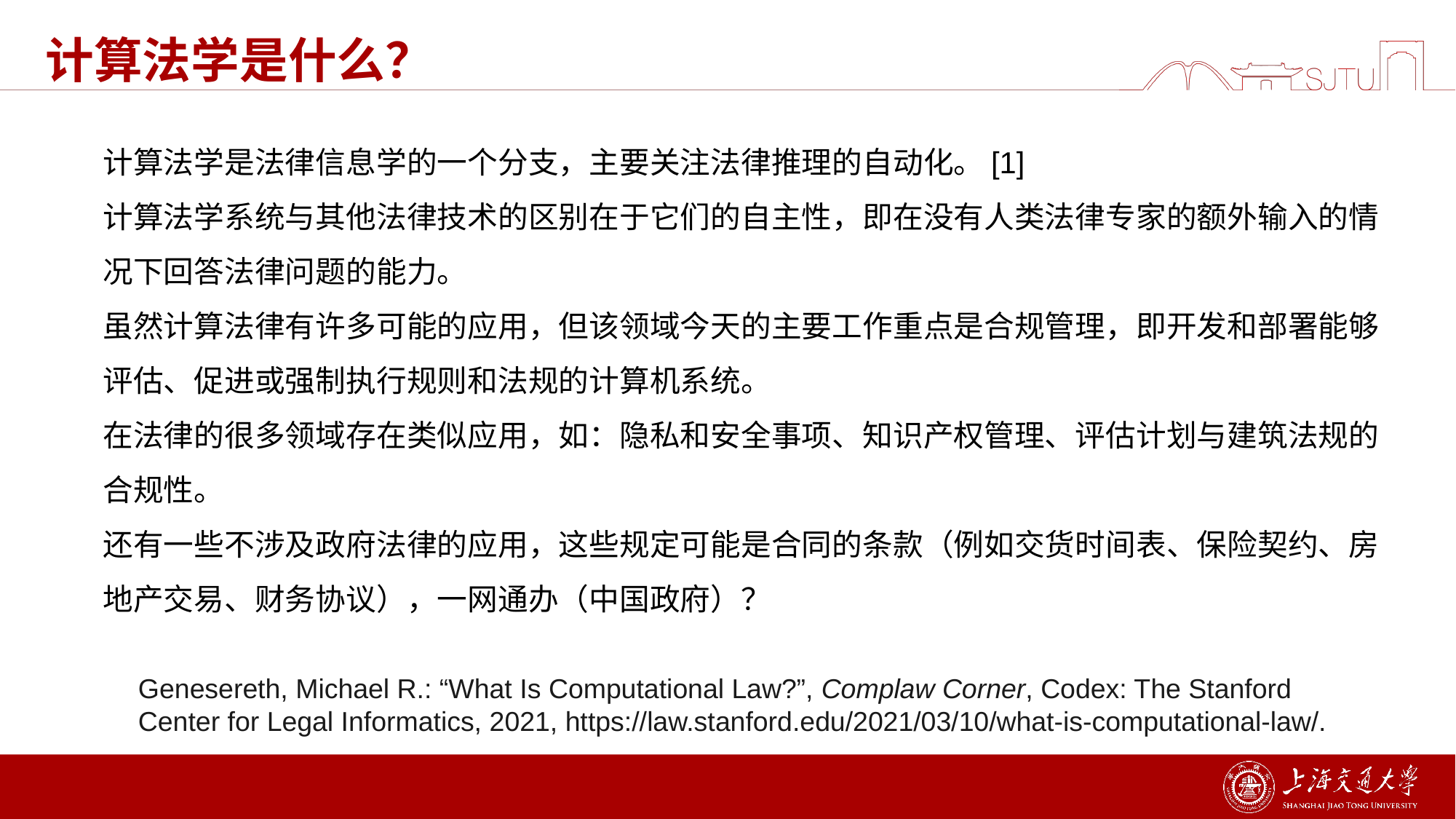

# 计算法学是什么？
计算法学是法律信息学的一个分支，主要关注法律推理的自动化。[1]
计算法学系统与其他法律技术的区别在于它们的自主性，即在没有人类法律专家的额外输入的情况下回答法律问题的能力。
虽然计算法律有许多可能的应用，但该领域今天的主要工作重点是合规管理，即开发和部署能够评估、促进或强制执行规则和法规的计算机系统。
在法律的很多领域存在类似应用，如：隐私和安全事项、知识产权管理、评估计划与建筑法规的合规性。
还有一些不涉及政府法律的应用，这些规定可能是合同的条款（例如交货时间表、保险契约、房地产交易、财务协议），一网通办（中国政府）？
Genesereth, Michael R.: “What Is Computational Law?”, Complaw Corner, Codex: The Stanford Center for Legal Informatics, 2021, https://law.stanford.edu/2021/03/10/what-is-computational-law/.